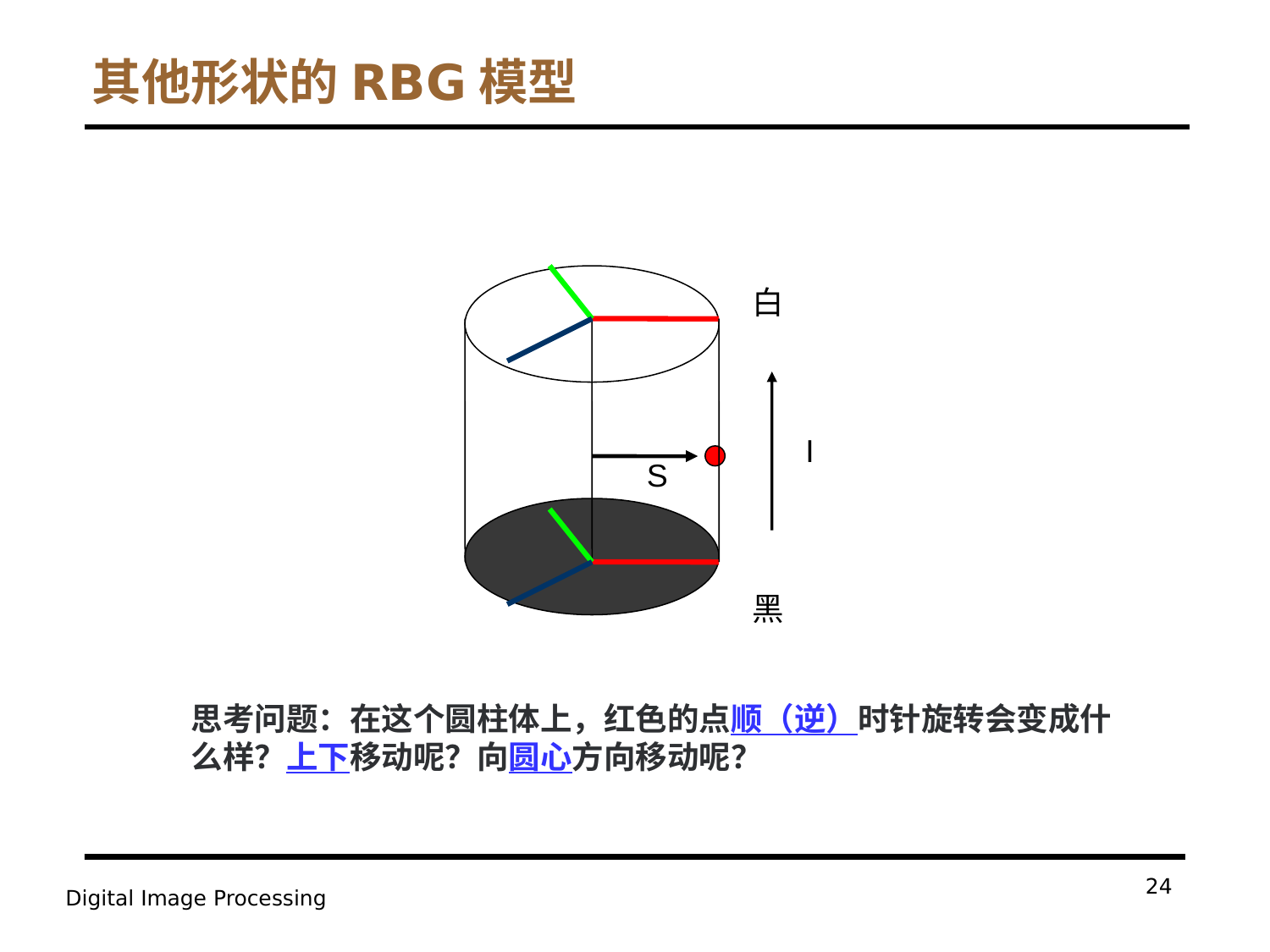

其他形状的RBG模型

白

I

S

黑
思考问题：在这个圆柱体上，红色的点顺（逆）时针旋转会变成什么样？上下移动呢？向圆心方向移动呢？
24
Digital Image Processing